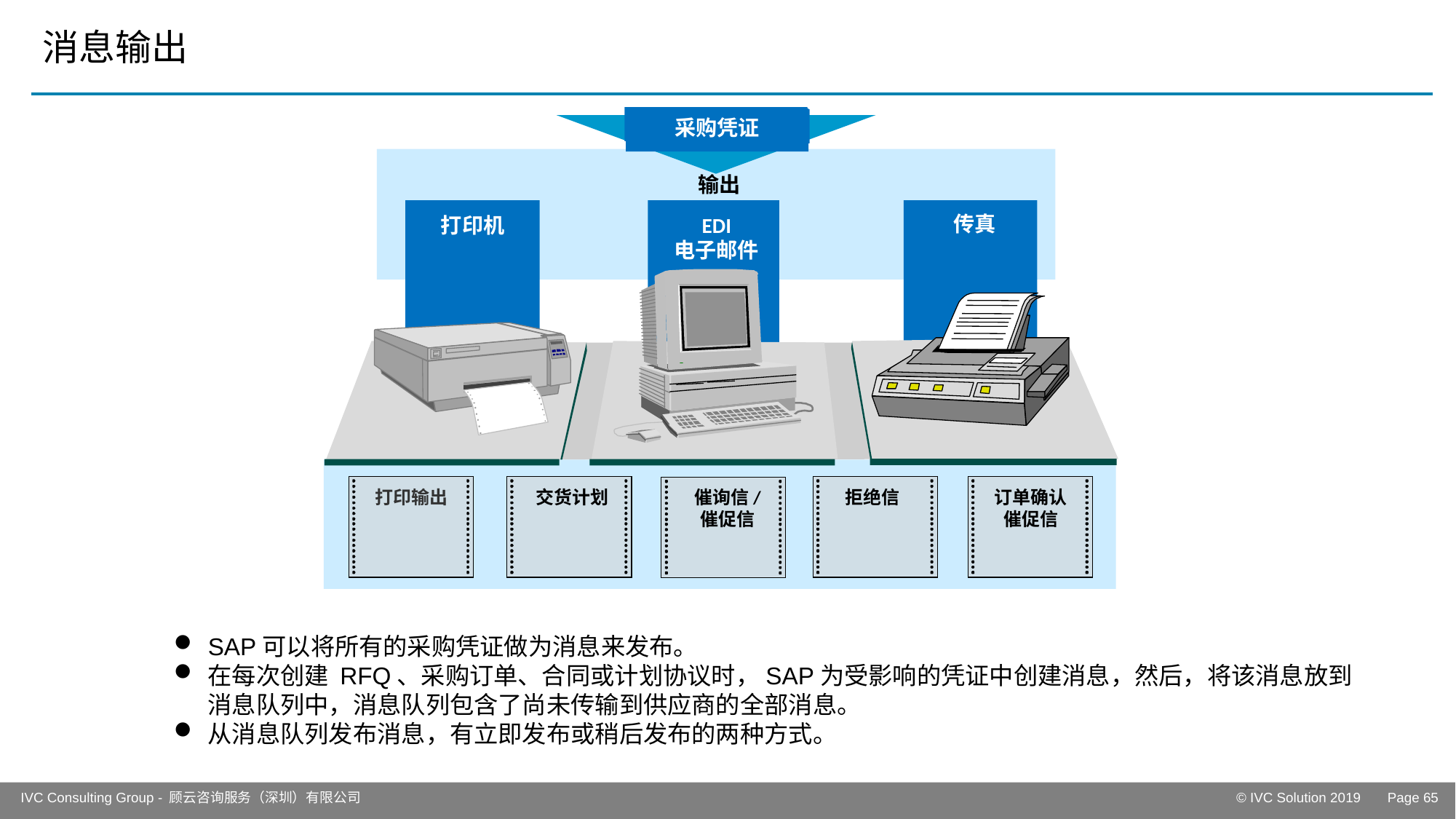

# 消息输出

采购凭证

输出

传真
打印机
EDI
电子邮件

交货计划
拒绝信
订单确认
催促信
打印输出
催询信/
催促信

SAP可以将所有的采购凭证做为消息来发布。
在每次创建 RFQ、采购订单、合同或计划协议时，SAP为受影响的凭证中创建消息，然后，将该消息放到消息队列中，消息队列包含了尚未传输到供应商的全部消息。
从消息队列发布消息，有立即发布或稍后发布的两种方式。